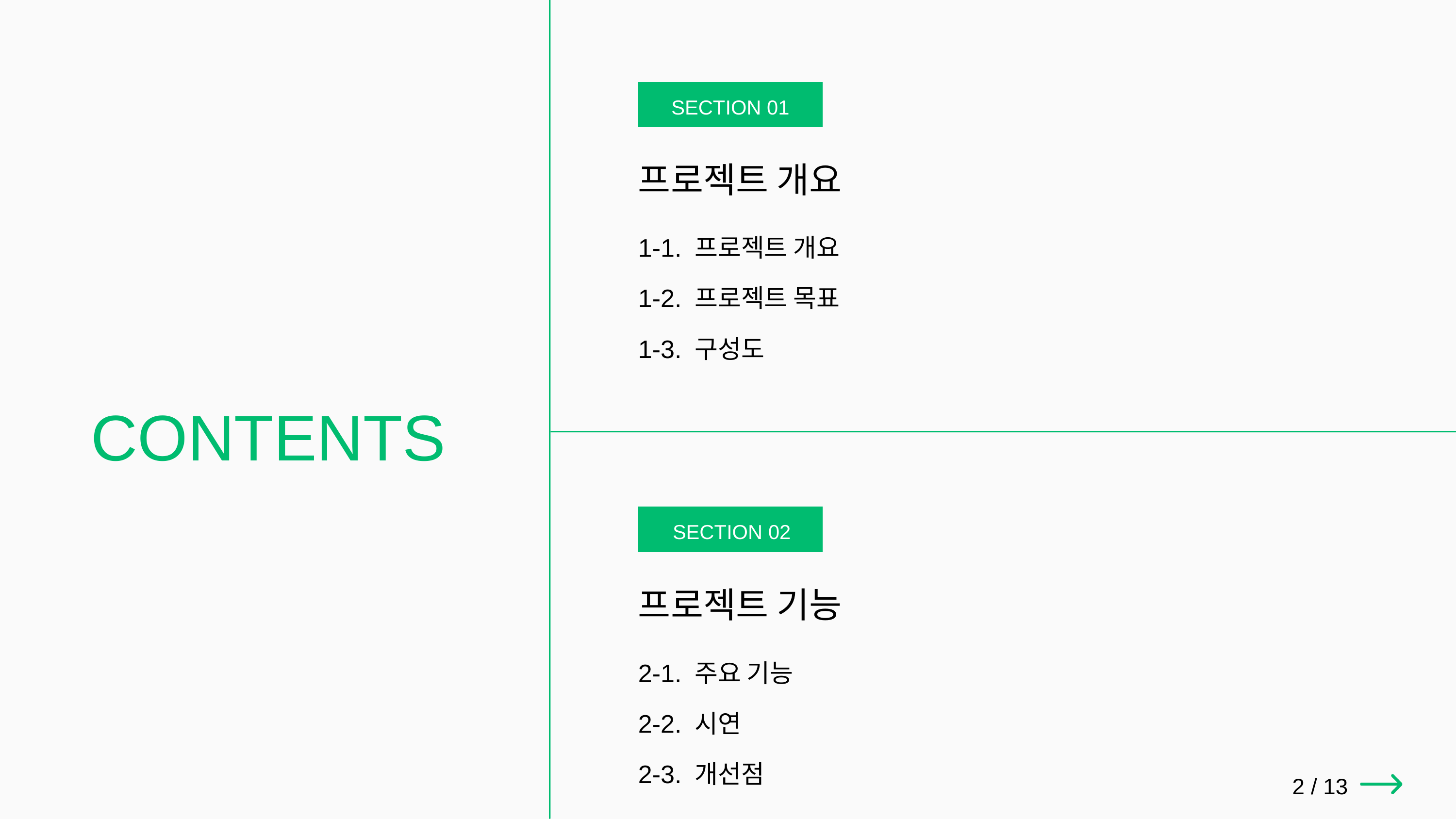

SECTION 01
프로젝트 개요
1-1. 프로젝트 개요
1-2. 프로젝트 목표
1-3. 구성도

CONTENTS

SECTION 02
프로젝트 기능
2-1. 주요 기능
2-2. 시연
2-3. 개선점
2 / 13